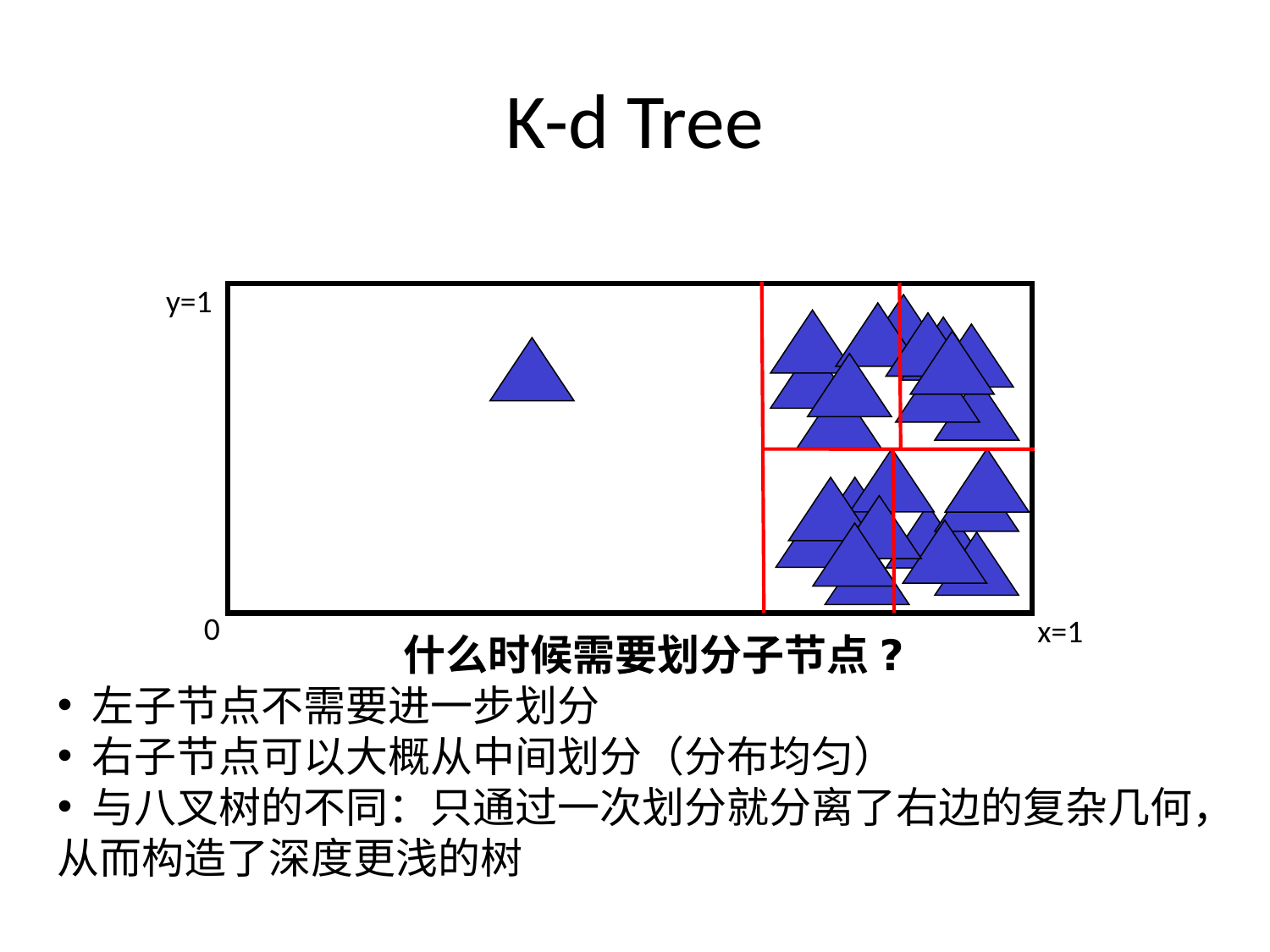

# K-d Tree
y=1

0
x=1
什么时候需要划分子节点?
 左子节点不需要进一步划分
 右子节点可以大概从中间划分（分布均匀）
 与八叉树的不同：只通过一次划分就分离了右边的复杂几何，从而构造了深度更浅的树